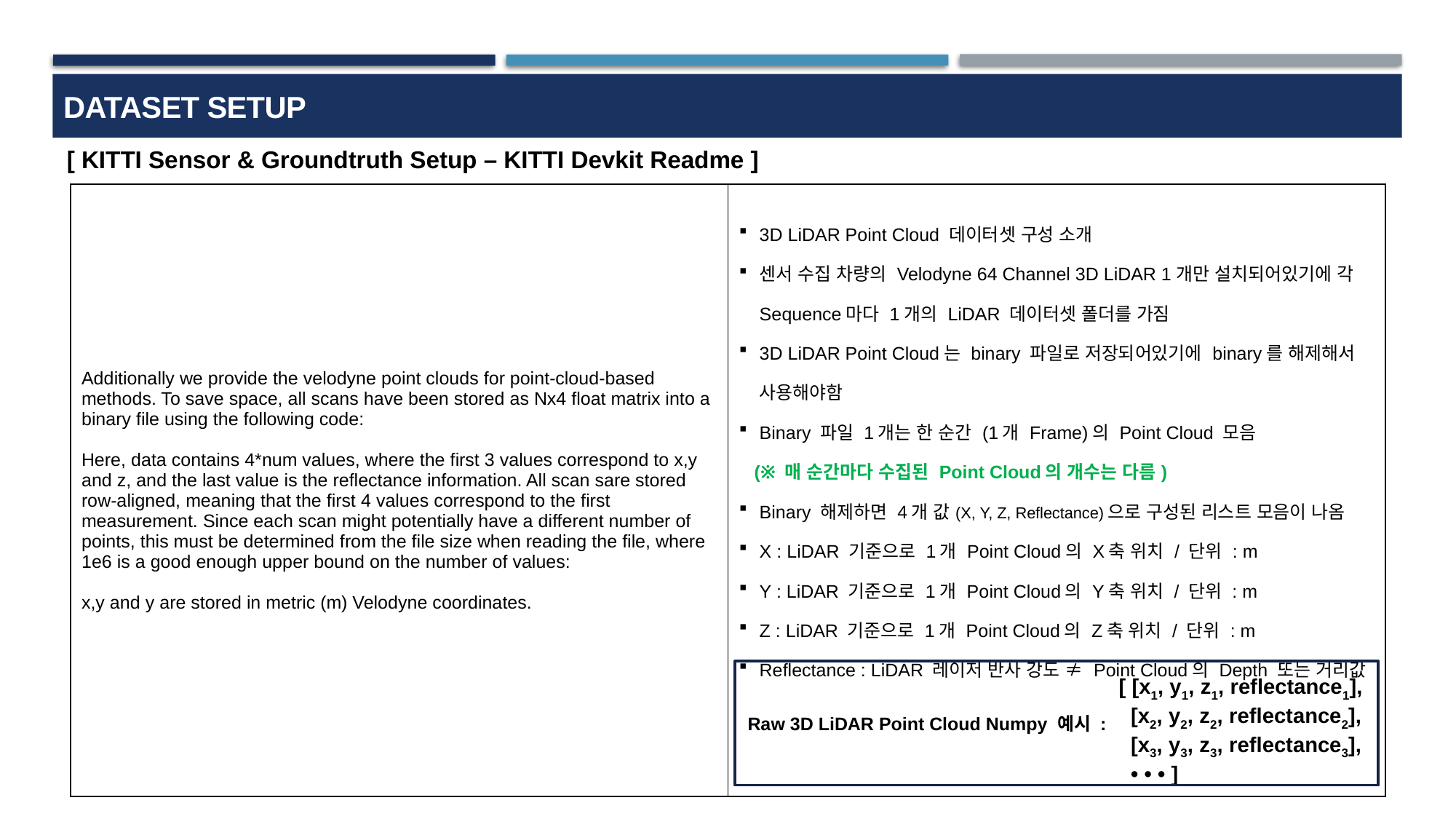

DATASET SETUP
[ KITTI Sensor & Groundtruth Setup – KITTI Devkit Readme ]
| Additionally we provide the velodyne point clouds for point-cloud-based methods. To save space, all scans have been stored as Nx4 float matrix into a binary file using the following code: Here, data contains 4\*num values, where the first 3 values correspond to x,y and z, and the last value is the reflectance information. All scan sare stored row-aligned, meaning that the first 4 values correspond to the first measurement. Since each scan might potentially have a different number of points, this must be determined from the file size when reading the file, where 1e6 is a good enough upper bound on the number of values: x,y and y are stored in metric (m) Velodyne coordinates. | 3D LiDAR Point Cloud 데이터셋 구성 소개 센서 수집 차량의 Velodyne 64 Channel 3D LiDAR 1개만 설치되어있기에 각 Sequence마다 1개의 LiDAR 데이터셋 폴더를 가짐 3D LiDAR Point Cloud는 binary 파일로 저장되어있기에 binary를 해제해서 사용해야함 Binary 파일 1개는 한 순간 (1개 Frame)의 Point Cloud 모음 (※ 매 순간마다 수집된 Point Cloud의 개수는 다름) Binary 해제하면 4개 값(X, Y, Z, Reflectance)으로 구성된 리스트 모음이 나옴 X : LiDAR 기준으로 1개 Point Cloud의 X축 위치 / 단위 : m Y : LiDAR 기준으로 1개 Point Cloud의 Y축 위치 / 단위 : m Z : LiDAR 기준으로 1개 Point Cloud의 Z축 위치 / 단위 : m Reflectance : LiDAR 레이저 반사 강도 ≠ Point Cloud의 Depth 또는 거리값 |
| --- | --- |

[ [x1, y1, z1, reflectance1],
  [x2, y2, z2, reflectance2],
  [x3, y3, z3, reflectance3],
  • • • ]
Raw 3D LiDAR Point Cloud Numpy 예시 :